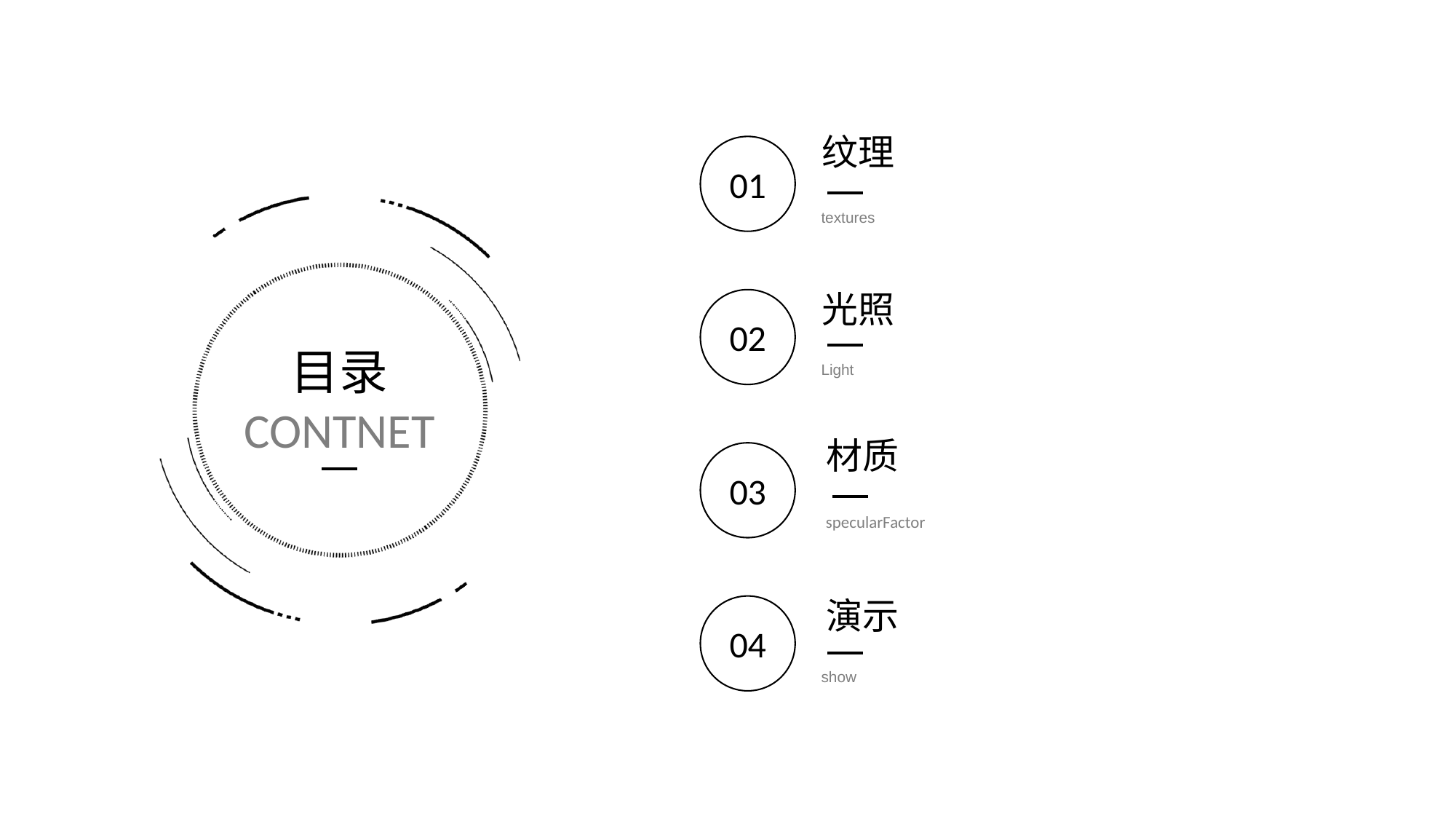

纹理
01
textures
光照
02
目录
CONTNET
Light
材质
03
specularFactor
演示
04
show